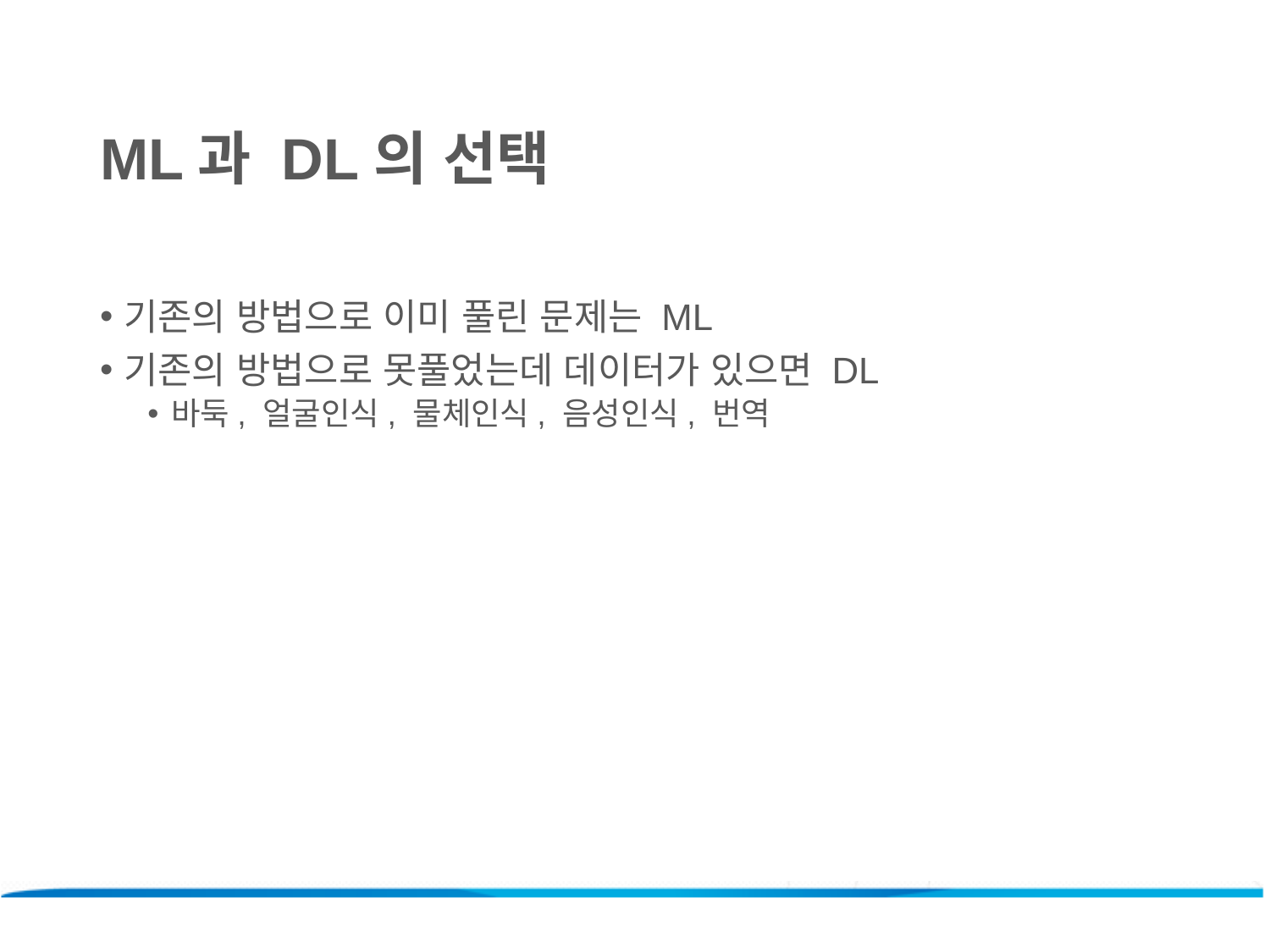

ML과 DL의 선택
기존의 방법으로 이미 풀린 문제는 ML
기존의 방법으로 못풀었는데 데이터가 있으면 DL
바둑, 얼굴인식, 물체인식, 음성인식, 번역